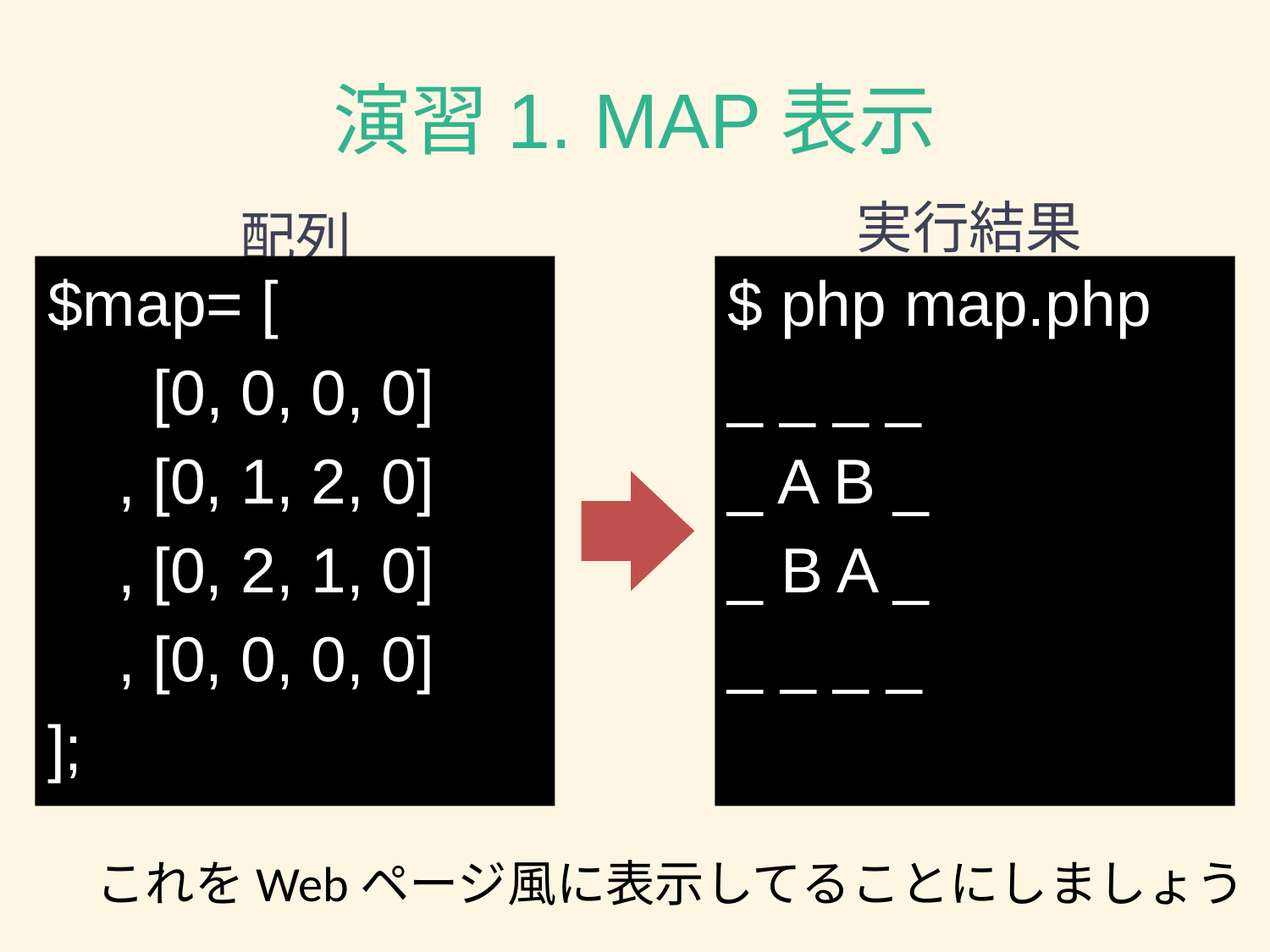

# 演習1. MAP表示
実行結果
配列
$map= [
      [0, 0, 0, 0]
    , [0, 1, 2, 0]
    , [0, 2, 1, 0]
    , [0, 0, 0, 0]
];
$ php map.php
_ _ _ _
_ A B _
_ B A _
_ _ _ _

これをWebページ風に表示してることにしましょう